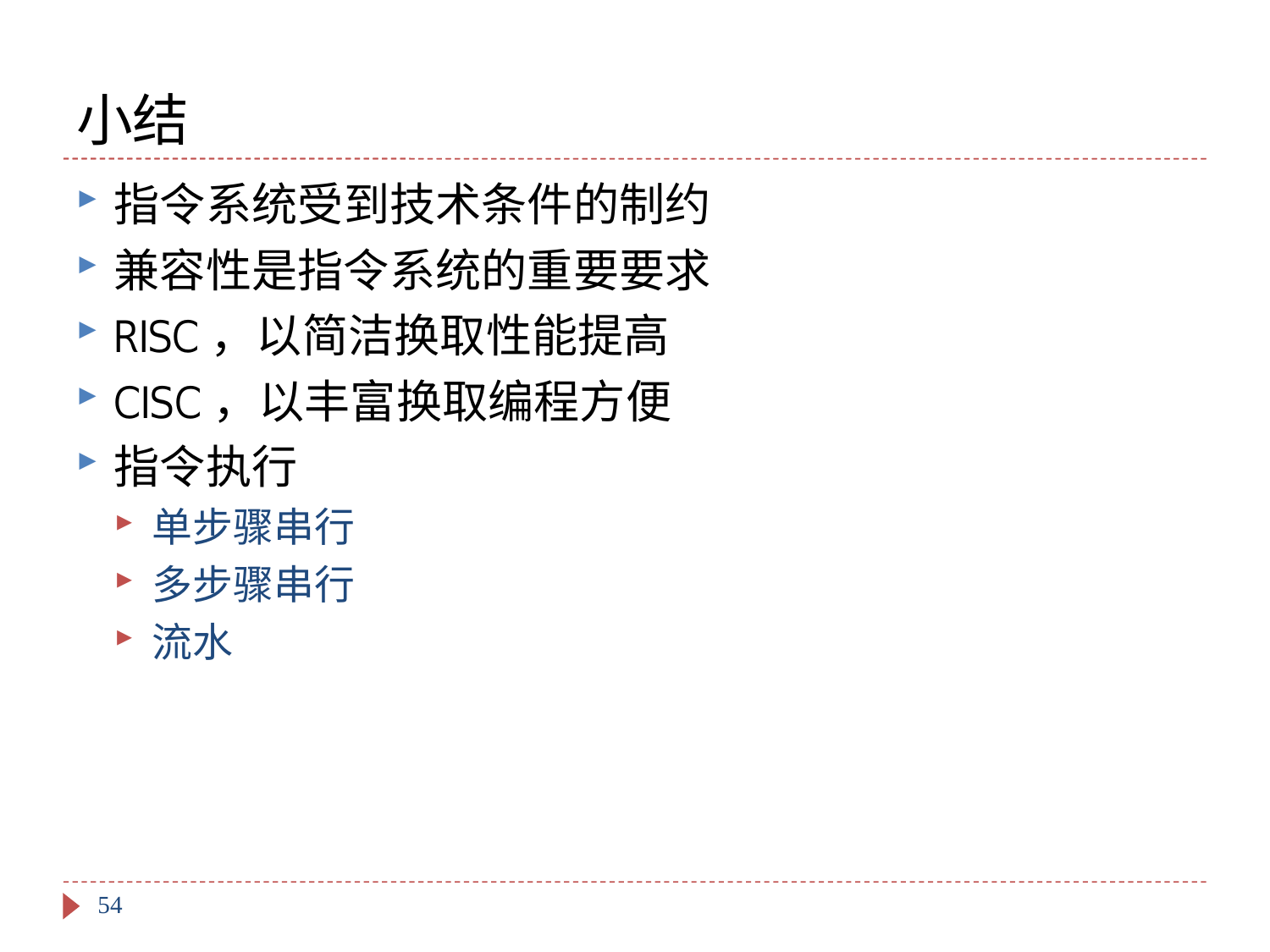

# 小结
指令系统受到技术条件的制约
兼容性是指令系统的重要要求
RISC，以简洁换取性能提高
CISC，以丰富换取编程方便
指令执行
单步骤串行
多步骤串行
流水

54